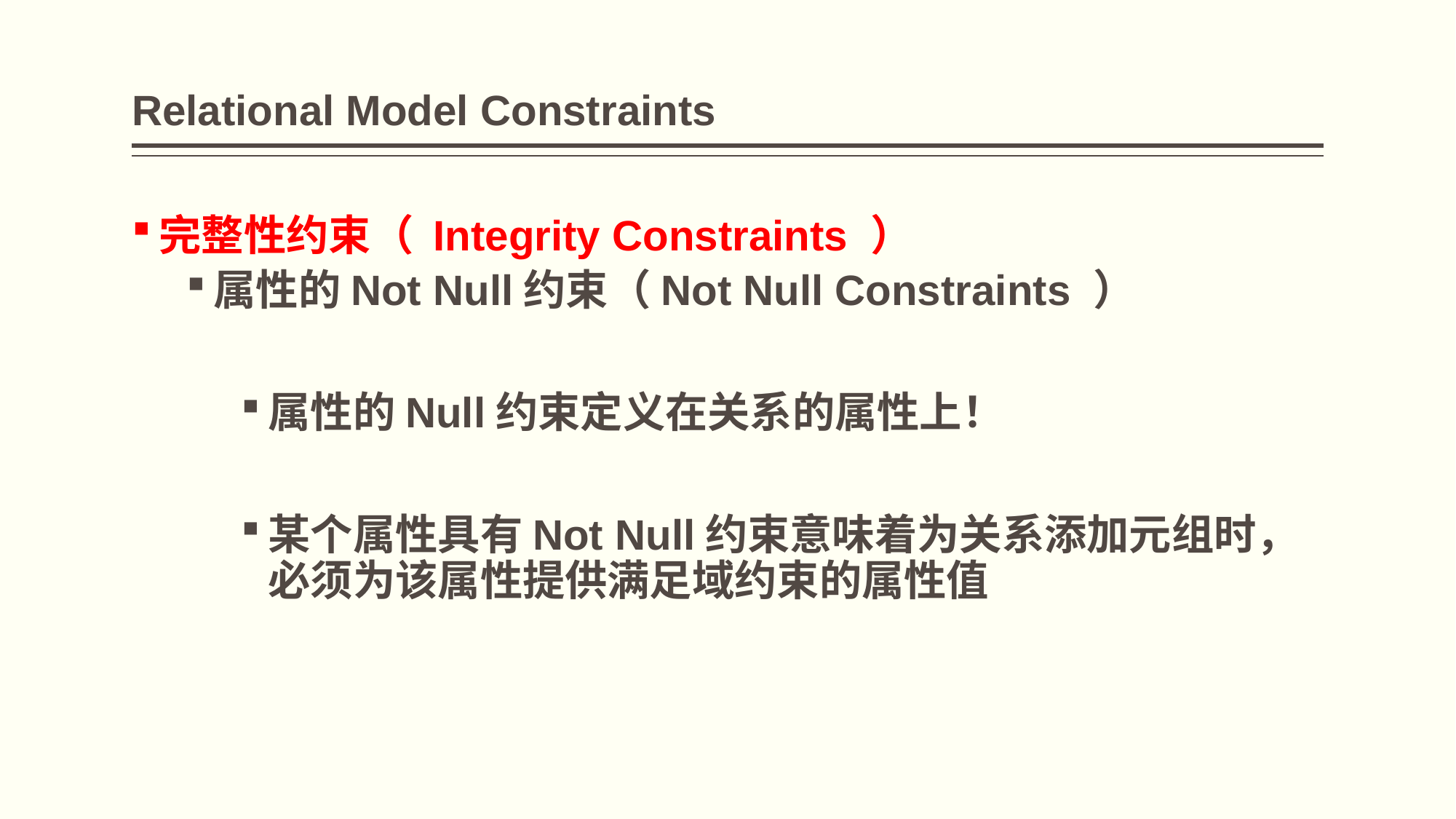

# Relational Model Constraints
完整性约束（ Integrity Constraints ）
属性的Not Null约束（Not Null Constraints ）

属性的Null约束定义在关系的属性上！

某个属性具有Not Null约束意味着为关系添加元组时，必须为该属性提供满足域约束的属性值